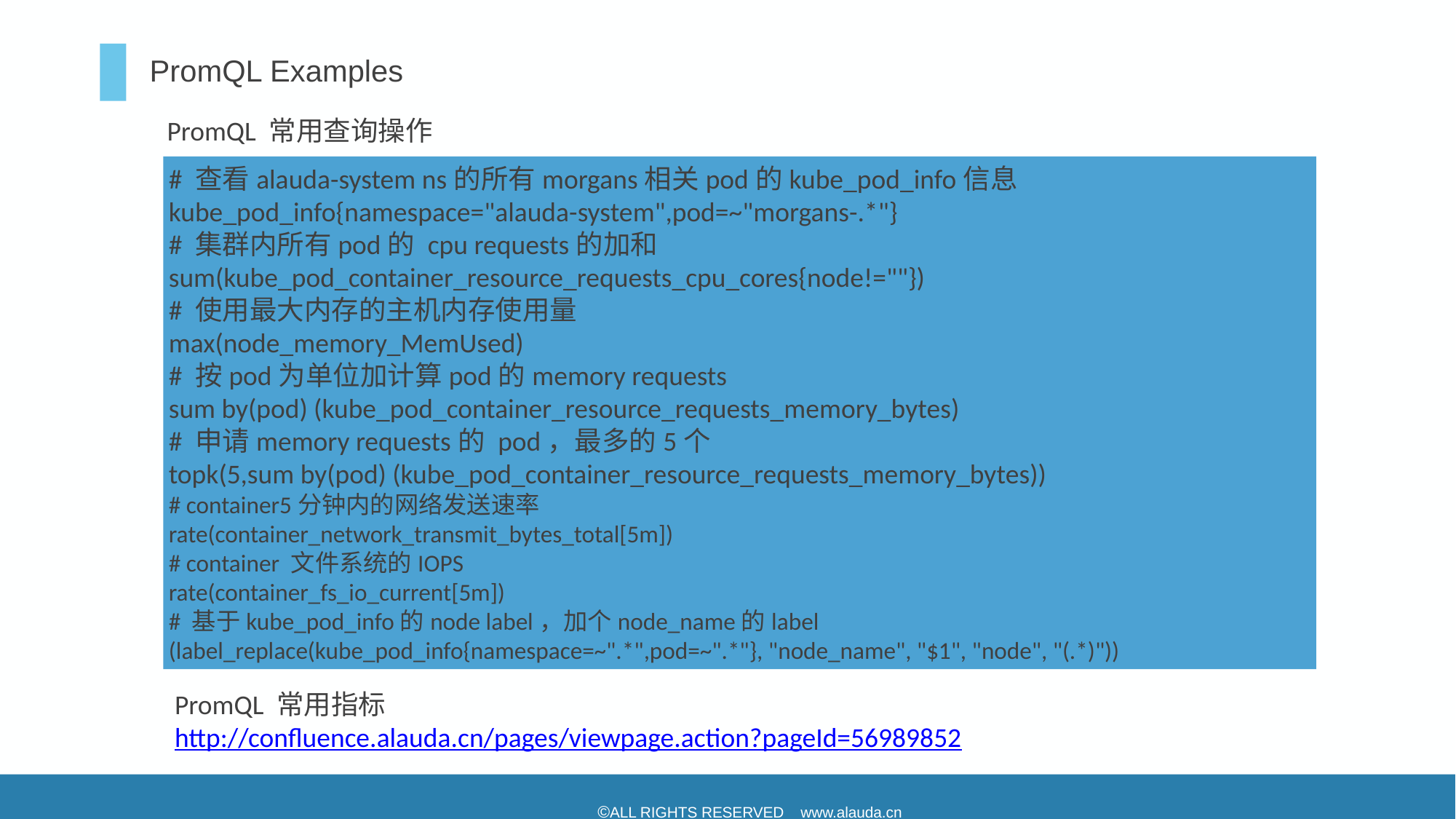

# PromQL Examples
PromQL 常用查询操作
# 查看alauda-system ns的所有morgans相关pod的kube_pod_info信息
kube_pod_info{namespace="alauda-system",pod=~"morgans-.*"}
# 集群内所有pod的 cpu requests的加和
sum(kube_pod_container_resource_requests_cpu_cores{node!=""})
# 使用最大内存的主机内存使用量
max(node_memory_MemUsed)
# 按pod为单位加计算pod的memory requests
sum by(pod) (kube_pod_container_resource_requests_memory_bytes)
# 申请memory requests的 pod，最多的5个
topk(5,sum by(pod) (kube_pod_container_resource_requests_memory_bytes))
# container5分钟内的网络发送速率
rate(container_network_transmit_bytes_total[5m])
# container 文件系统的IOPS
rate(container_fs_io_current[5m])
# 基于kube_pod_info的node label，加个node_name的label
(label_replace(kube_pod_info{namespace=~".*",pod=~".*"}, "node_name", "$1", "node", "(.*)"))

PromQL 常用指标
http://confluence.alauda.cn/pages/viewpage.action?pageId=56989852